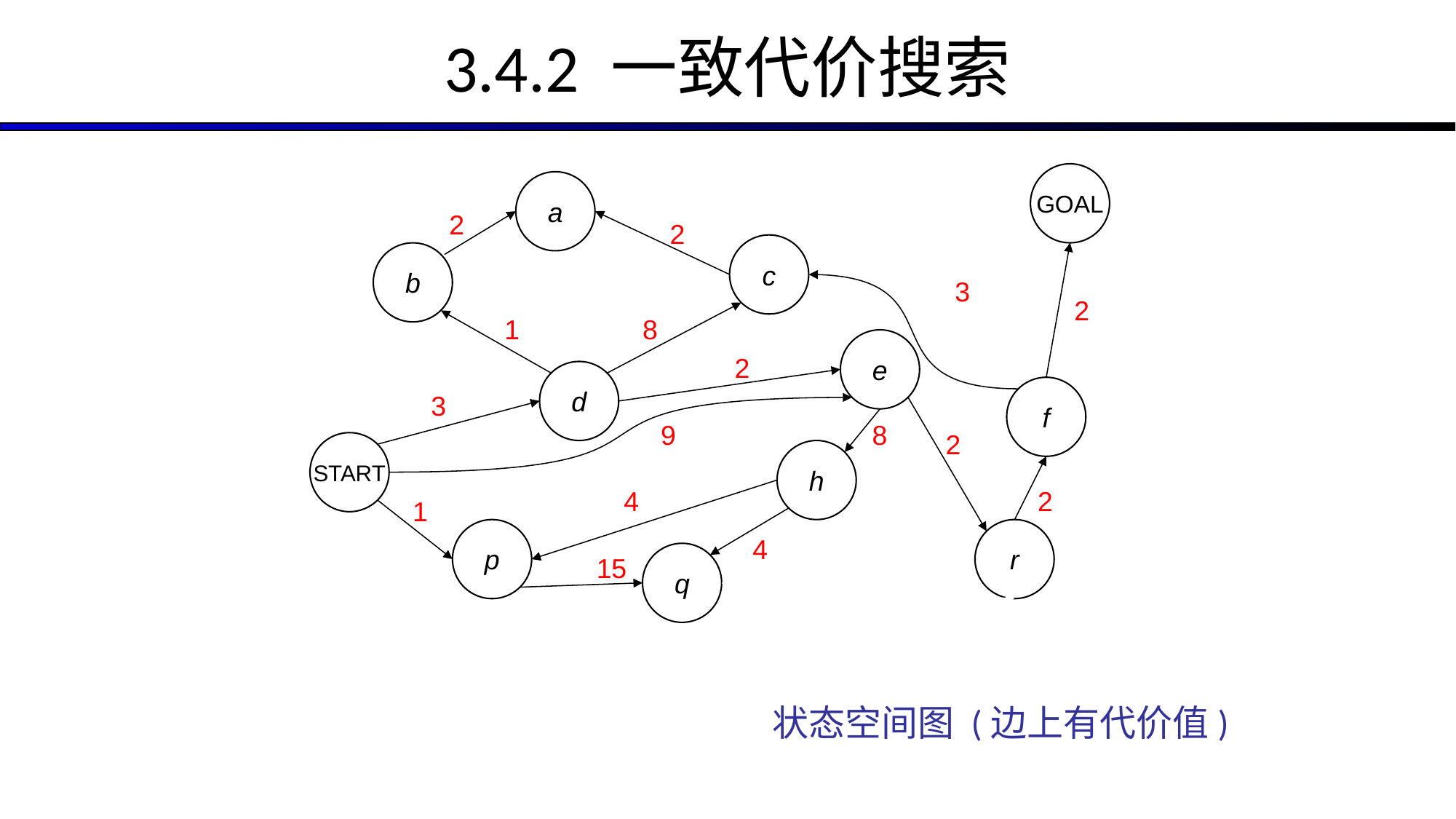

# 3.4.2 一致代价搜索
GOAL
a
c
b
e
d
f
START
h
p
r
q
2
2
3
2
1
8
2
3
9
8
2
4
2
1
4

15
状态空间图 (边上有代价值)